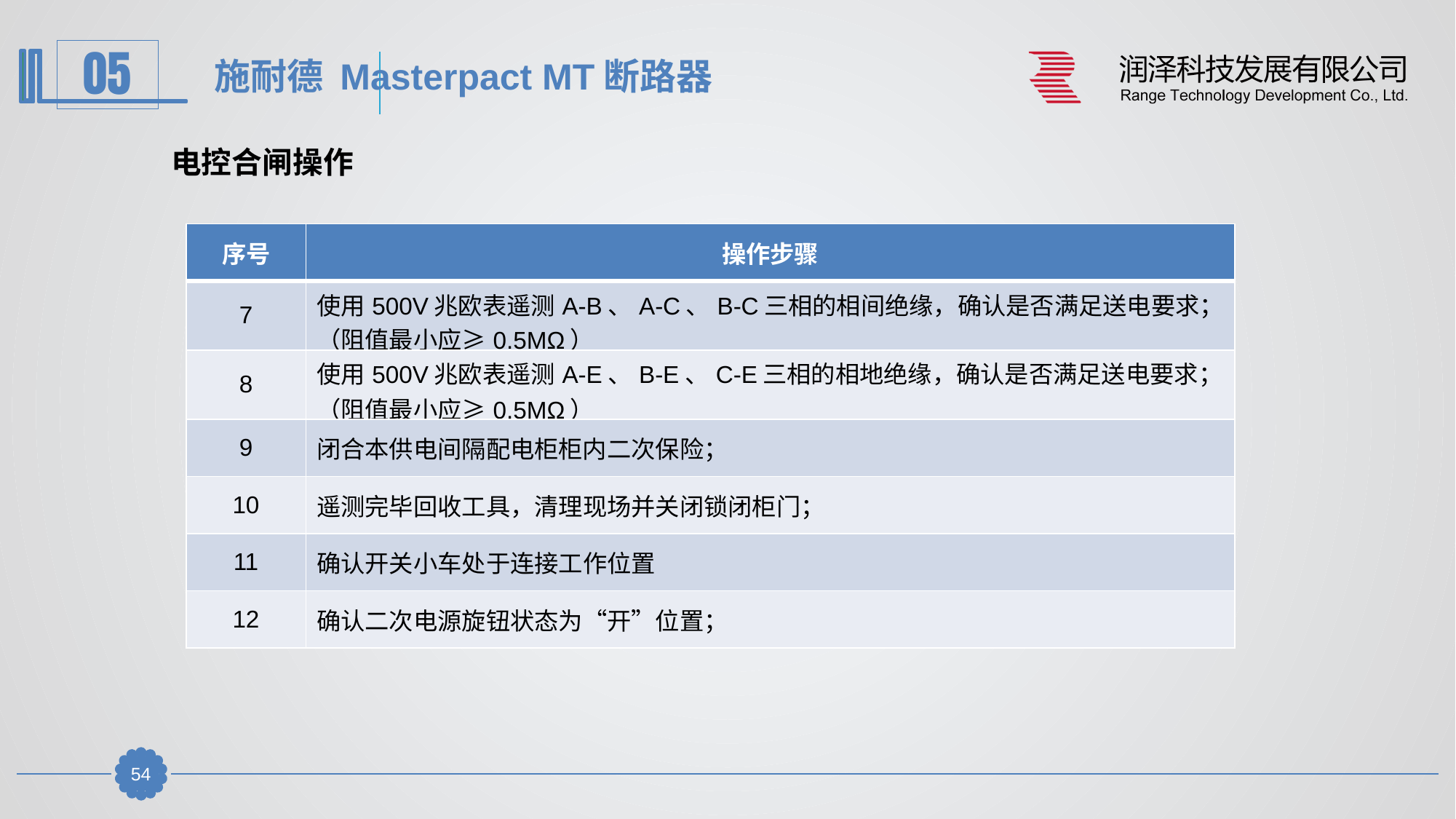

施耐德 Masterpact MT断路器
电控合闸操作
| 序号 | 操作步骤 |
| --- | --- |
| 7 | 使用500V兆欧表遥测A-B、A-C、B-C三相的相间绝缘，确认是否满足送电要求； （阻值最小应≥0.5MΩ） |
| 8 | 使用500V兆欧表遥测A-E、B-E、C-E三相的相地绝缘，确认是否满足送电要求； （阻值最小应≥0.5MΩ） |
| 9 | 闭合本供电间隔配电柜柜内二次保险； |
| 10 | 遥测完毕回收工具，清理现场并关闭锁闭柜门； |
| 11 | 确认开关小车处于连接工作位置 |
| 12 | 确认二次电源旋钮状态为“开”位置； |
54